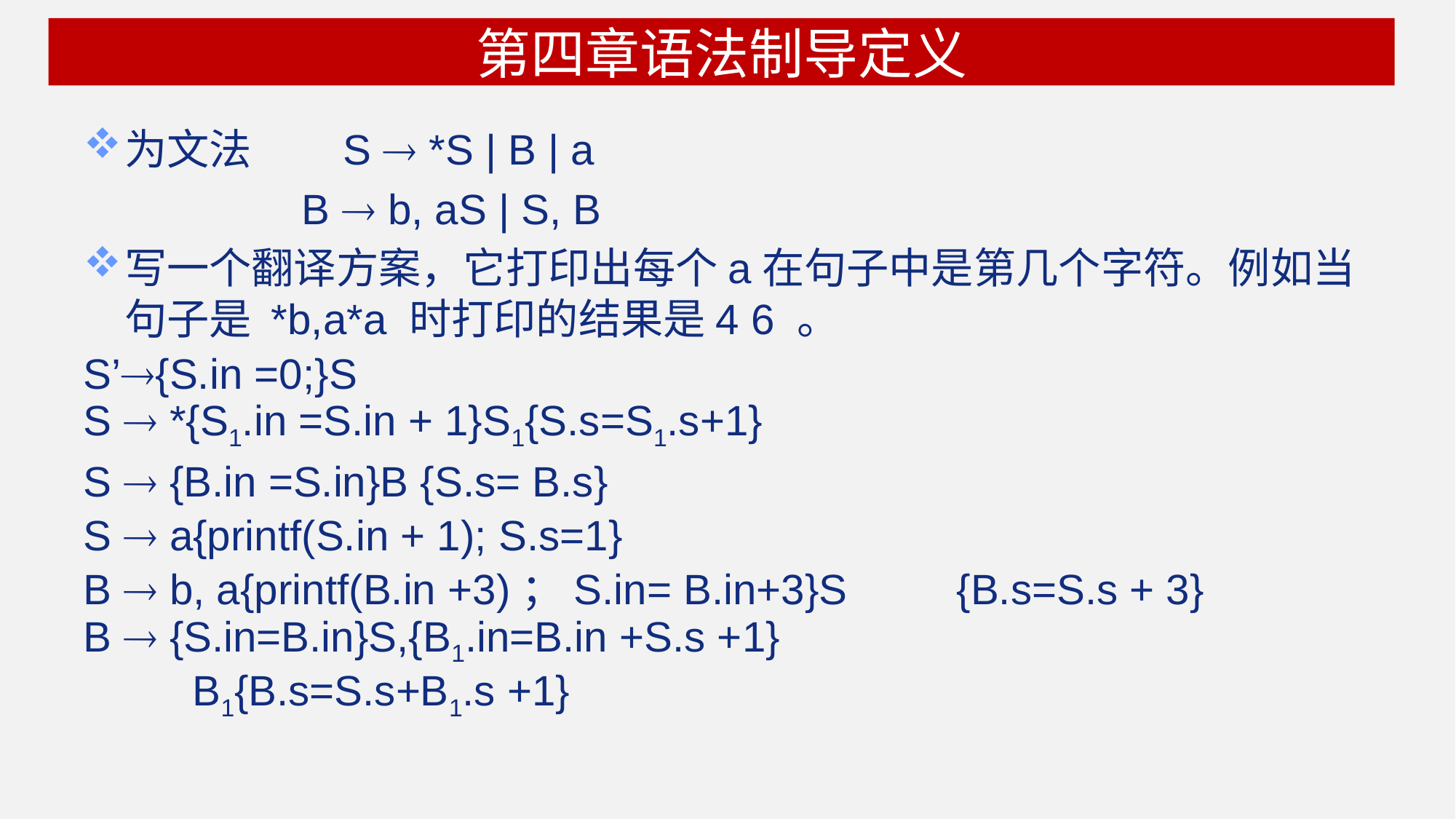

# 第四章语法制导定义
为文法	S → *S | B | a
		B → b, aS | S, B
写一个翻译方案，它打印出每个a在句子中是第几个字符。例如当句子是 *b,a*a 时打印的结果是4 6 。
S’→{S.in =0;}S
S → *{S1.in =S.in + 1}S1{S.s=S1.s+1}
S → {B.in =S.in}B {S.s= B.s}
S → a{printf(S.in + 1); S.s=1}
B → b, a{printf(B.in +3)；S.in= B.in+3}S 	{B.s=S.s + 3}
B → {S.in=B.in}S,{B1.in=B.in +S.s +1}
	B1{B.s=S.s+B1.s +1}